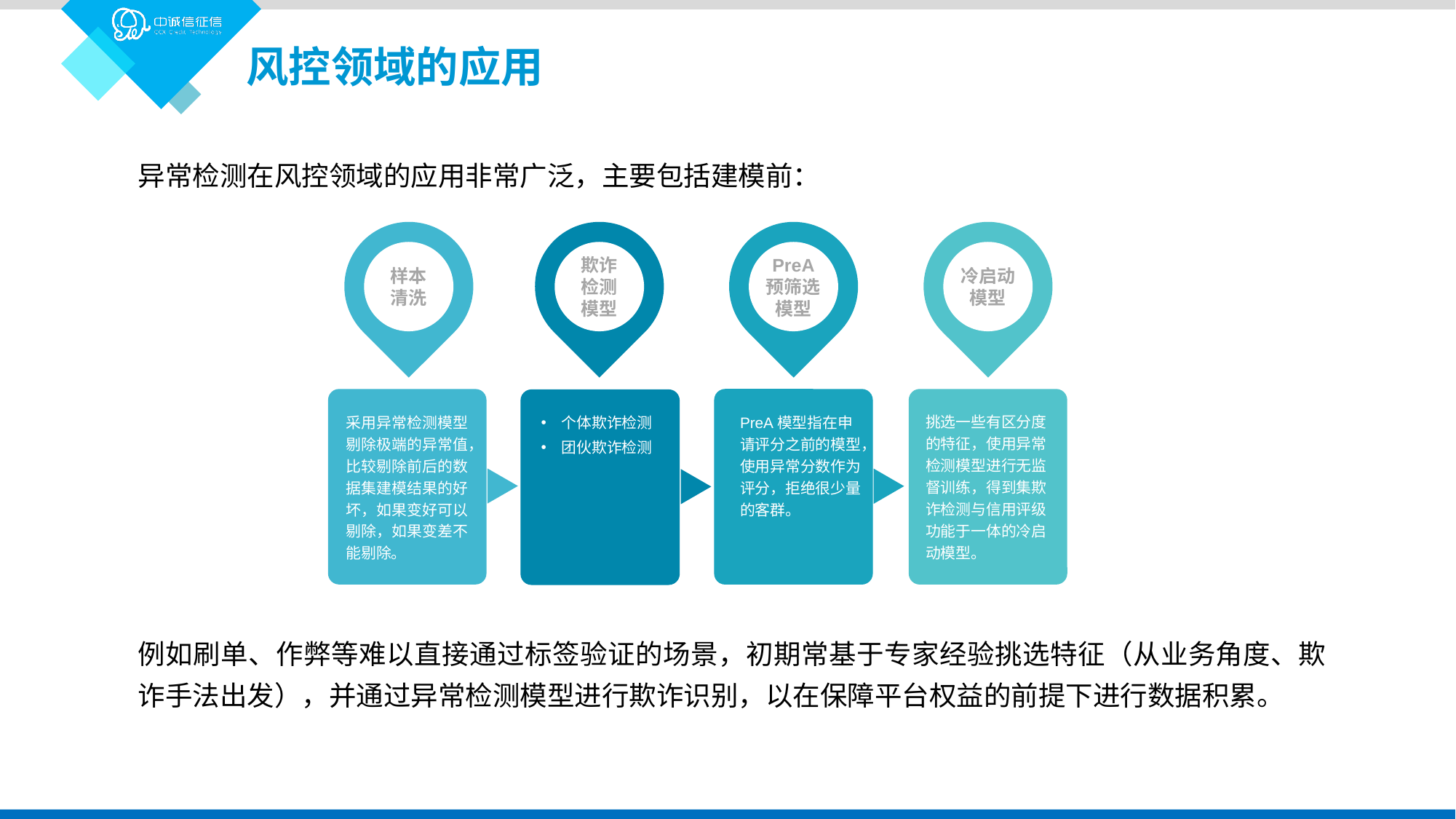

风控领域的应用
异常检测在风控领域的应用非常广泛，主要包括建模前：

样本
清洗

欺诈
检测
模型

PreA
预筛选模型

冷启动模型

采用异常检测模型剔除极端的异常值，比较剔除前后的数据集建模结果的好坏，如果变好可以剔除，如果变差不能剔除。

PreA模型指在申请评分之前的模型，使用异常分数作为评分，拒绝很少量的客群。

挑选一些有区分度的特征，使用异常检测模型进行无监督训练，得到集欺诈检测与信用评级功能于一体的冷启动模型。

个体欺诈检测
团伙欺诈检测

例如刷单、作弊等难以直接通过标签验证的场景，初期常基于专家经验挑选特征（从业务角度、欺诈手法出发），并通过异常检测模型进行欺诈识别，以在保障平台权益的前提下进行数据积累。